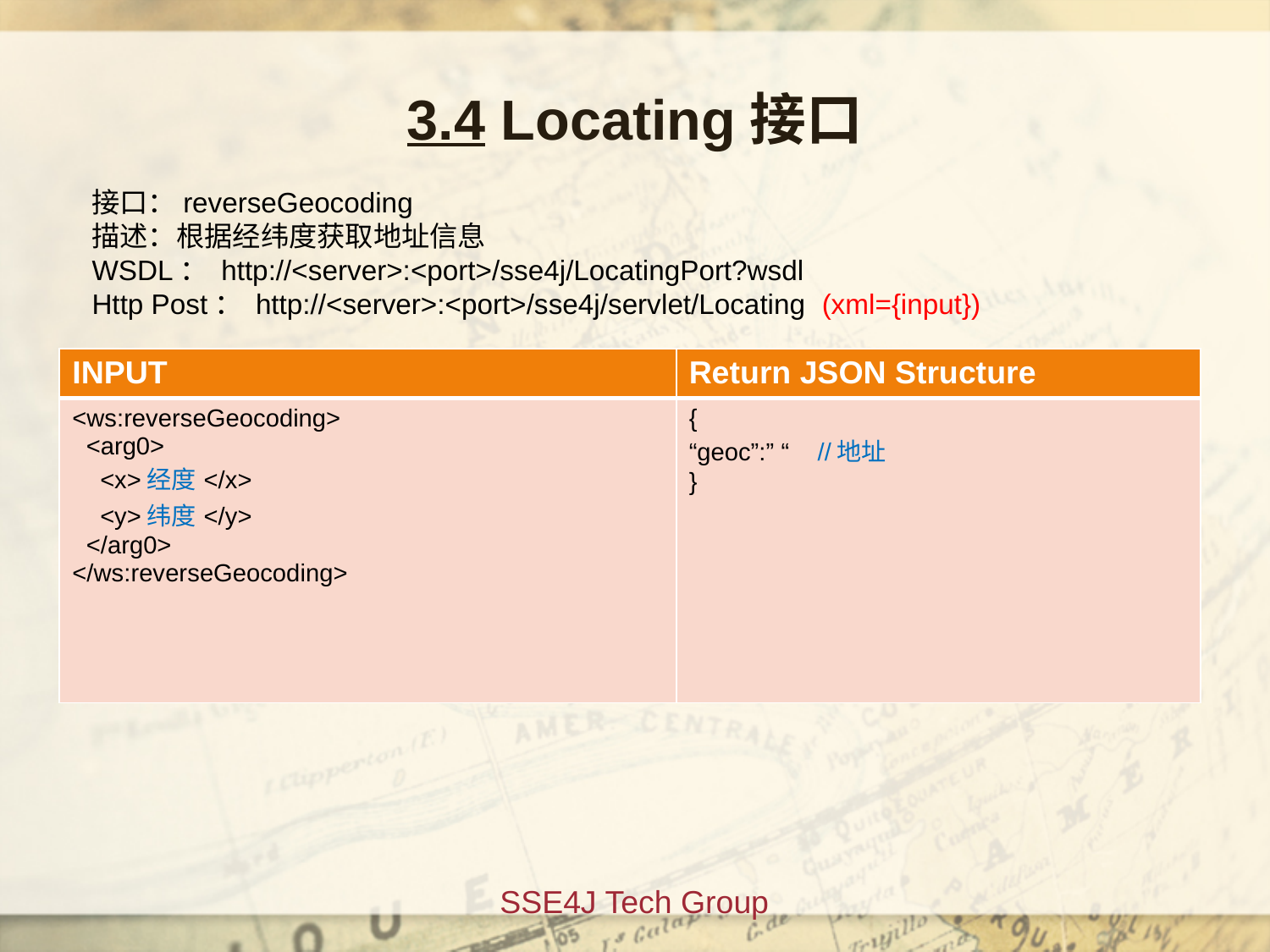

3.4 Locating接口
接口：reverseGeocoding
描述：根据经纬度获取地址信息
WSDL： http://<server>:<port>/sse4j/LocatingPort?wsdl
Http Post： http://<server>:<port>/sse4j/servlet/Locating  (xml={input})
| INPUT | Return JSON Structure |
| --- | --- |
| <ws:reverseGeocoding> <arg0> <x>经度</x> <y>纬度</y> </arg0> </ws:reverseGeocoding> | { “geoc”:” “ //地址 } |